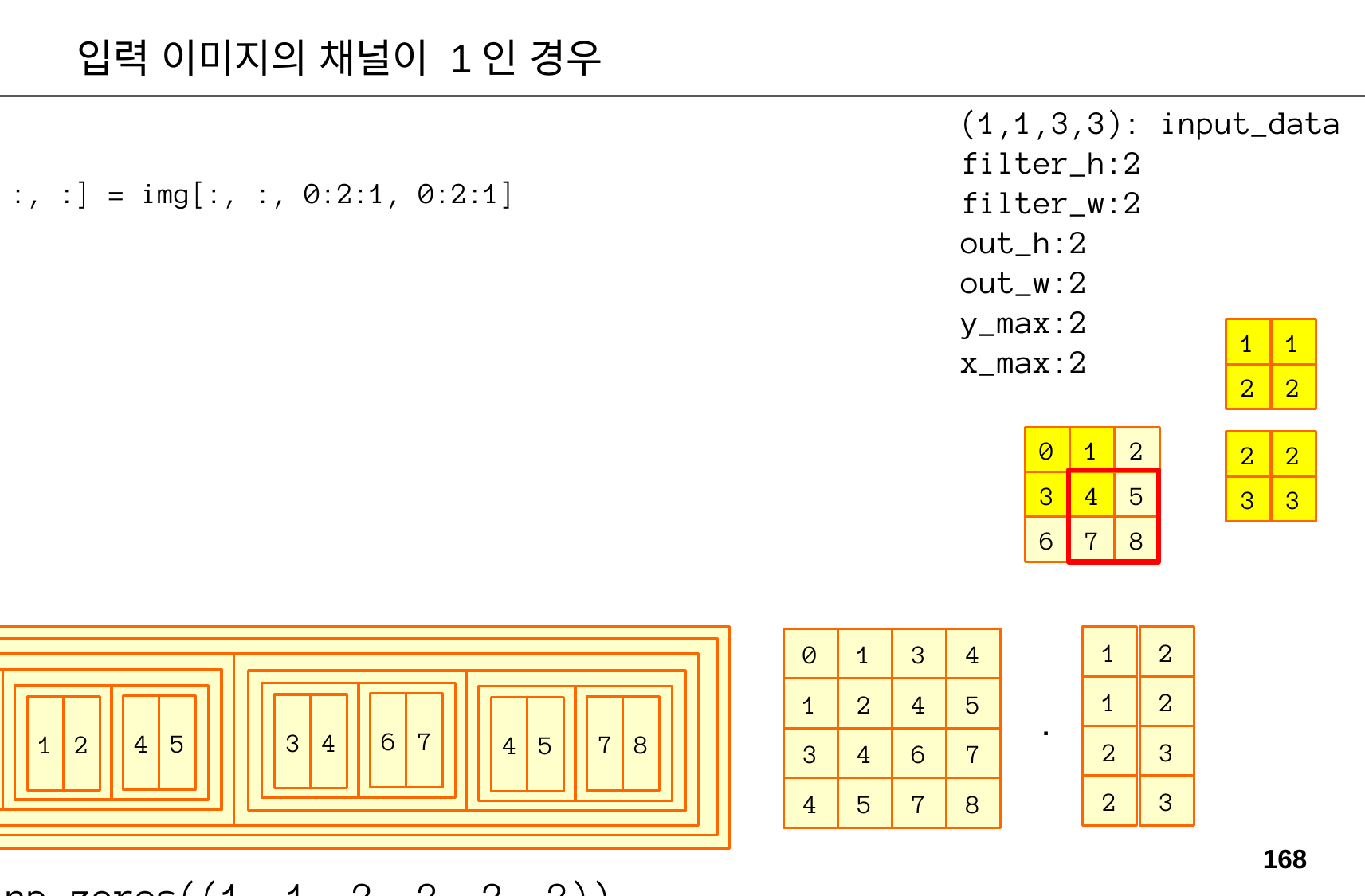

입력 이미지의 채널이 1인 경우
(1,1,3,3): input_data
filter_h:2
filter_w:2
out_h:2
out_w:2
y_max:2
x_max:2
col[:, :, 0,0, :, :] = img[:, :, 0:2:1, 0:2:1]
1
1
2
2
0
1
2
2
2

3
4
5
3
3
6
7
8

1
2
0
1
3
4
1
2
4
5
3
4
6
7
4
5
7
8

1
2

.
3
4
6
7
0
1
3
4
4
5
7
8
1
2
4
5
2
3
2
3
col = np.zeros((1, 1, 2, 2, 2, 2))